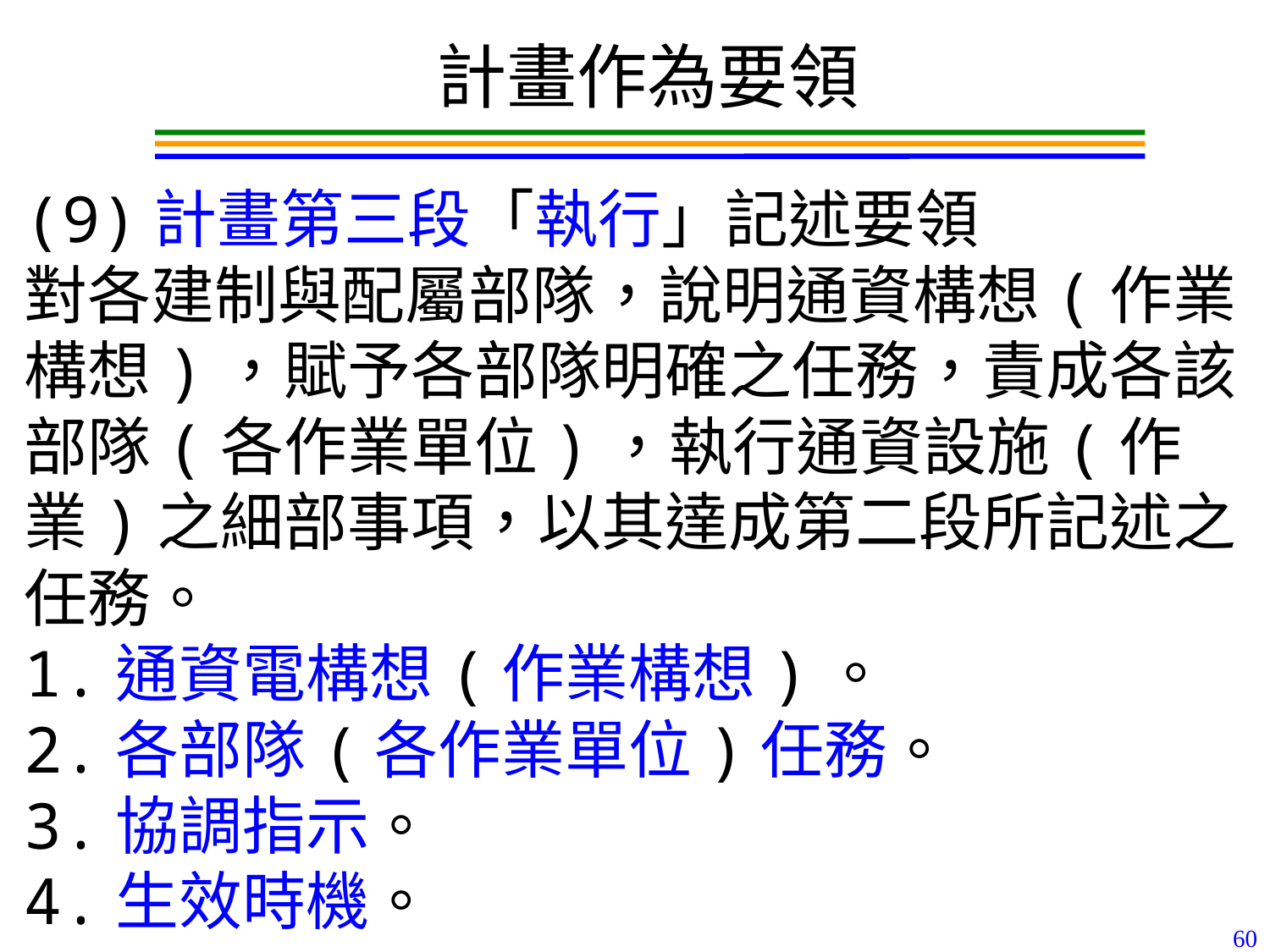

計畫作為要領
(9)計畫第三段「執行」記述要領
對各建制與配屬部隊，說明通資構想(作業構想)，賦予各部隊明確之任務，責成各該部隊(各作業單位)，執行通資設施(作業)之細部事項，以其達成第二段所記述之任務。
1.通資電構想(作業構想)。
2.各部隊(各作業單位)任務。
3.協調指示。
4.生效時機。
60